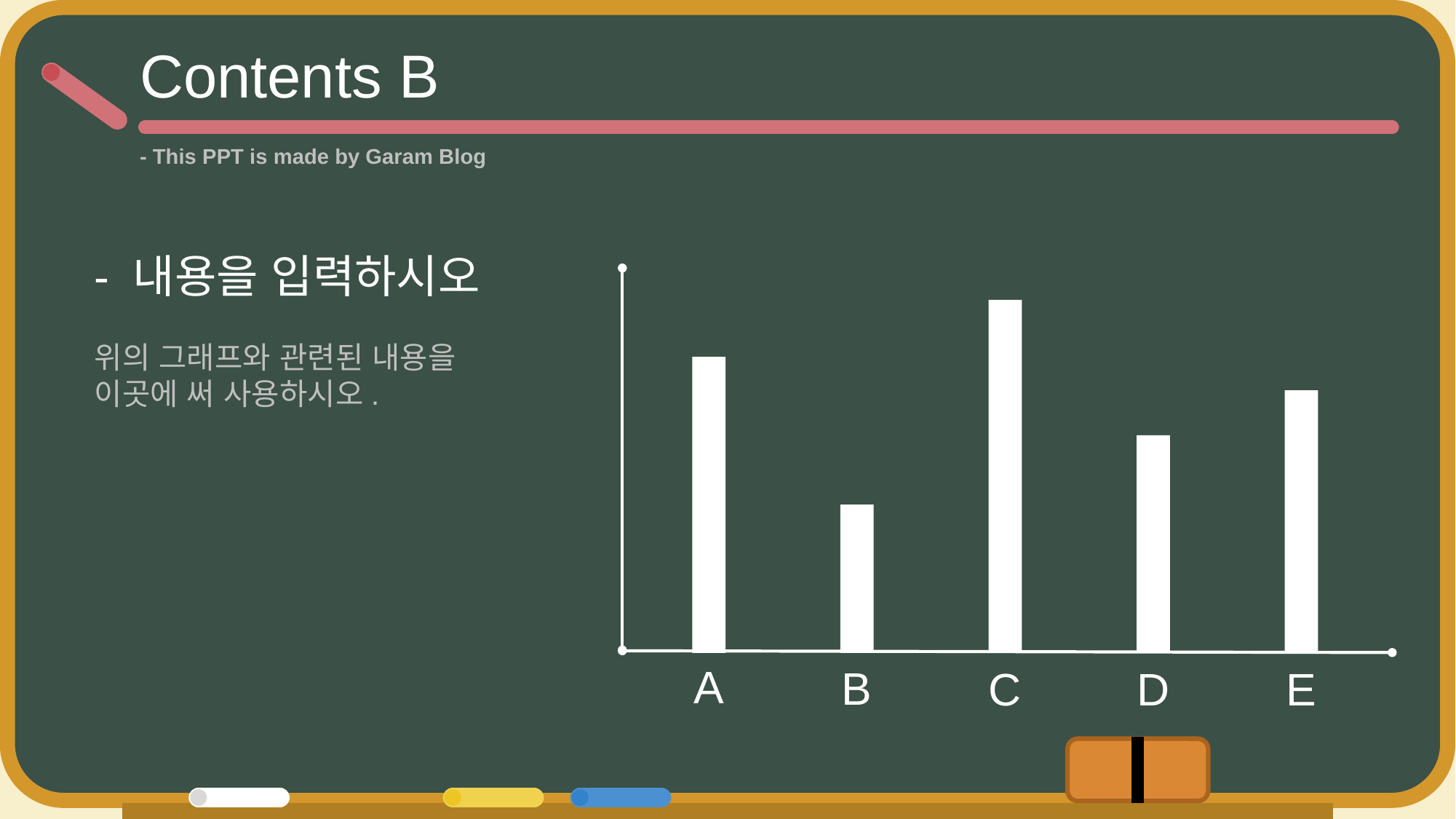

Contents B

- This PPT is made by Garam Blog
- 내용을 입력하시오

위의 그래프와 관련된 내용을 이곳에 써 사용하시오.

A
B
D
E
C